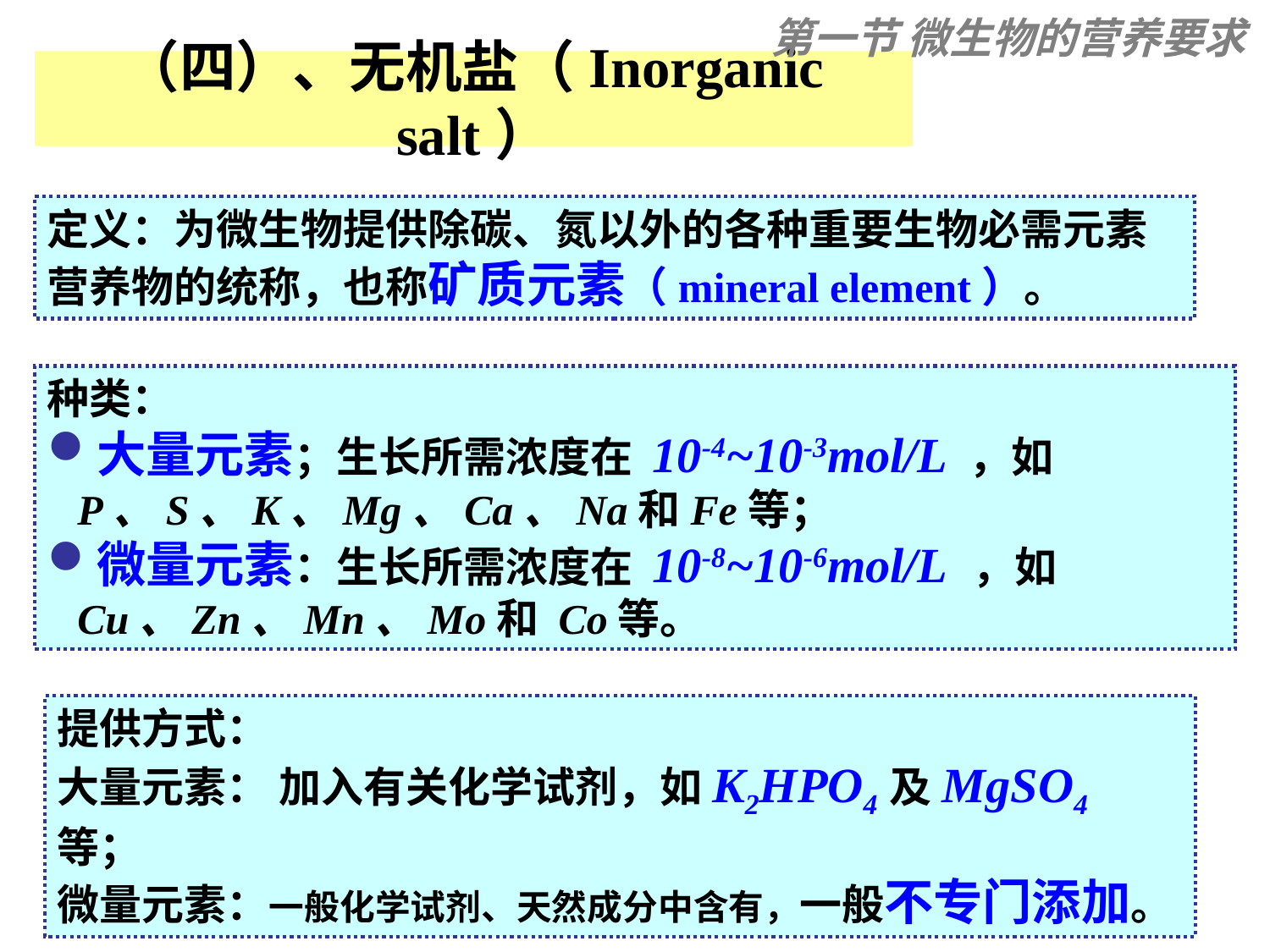

第一节 微生物的营养要求
（四）、无机盐（Inorganic salt）
定义：为微生物提供除碳、氮以外的各种重要生物必需元素营养物的统称，也称矿质元素（mineral element）。
种类：
大量元素；生长所需浓度在 10-4~10-3mol/L ，如P、S、K、Mg、Ca、Na和Fe等；
微量元素：生长所需浓度在 10-8~10-6mol/L ，如Cu、Zn、Mn、Mo和 Co等。
提供方式：
大量元素： 加入有关化学试剂，如K2HPO4及MgSO4等；
微量元素：一般化学试剂、天然成分中含有，一般不专门添加。